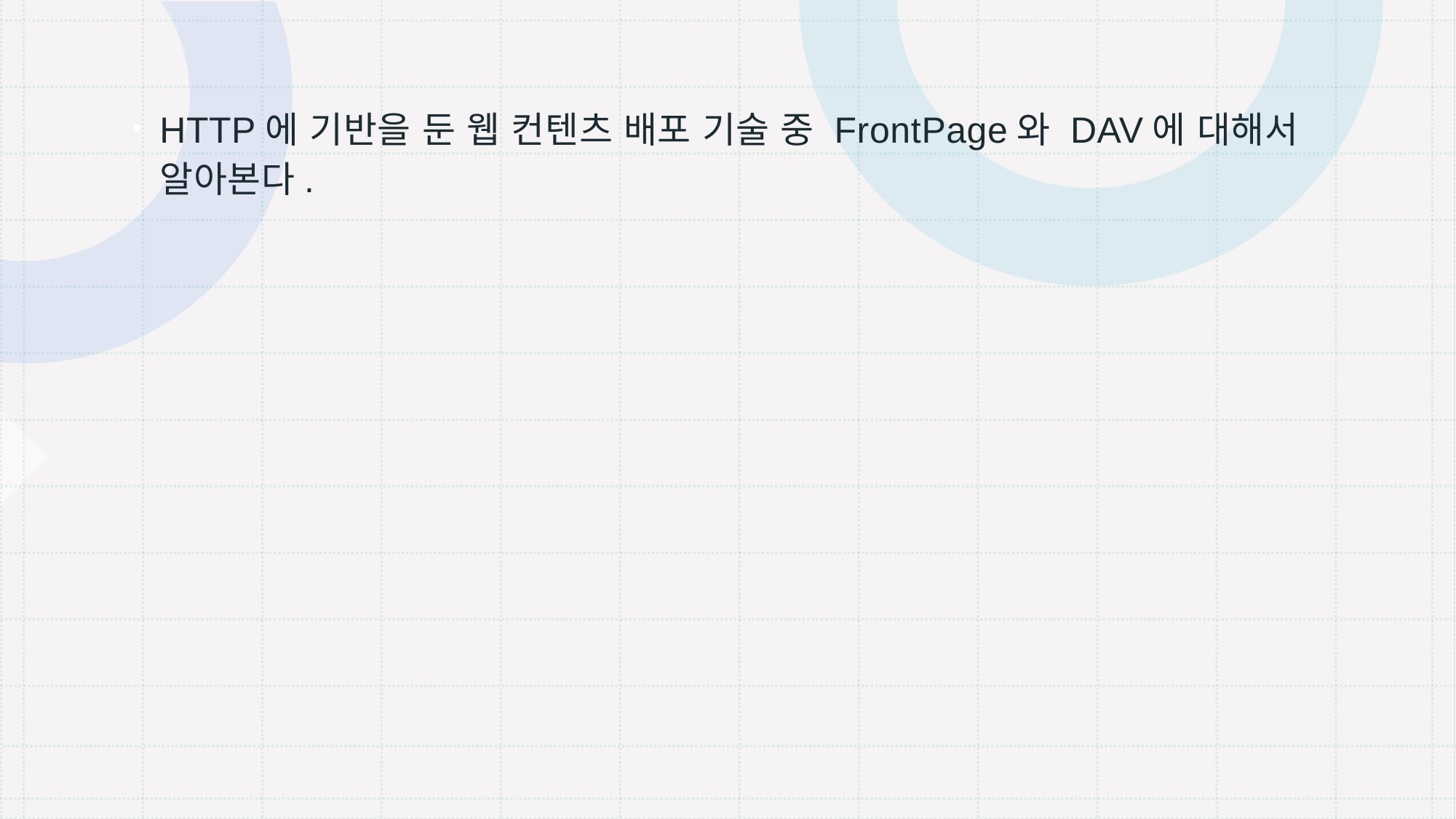

HTTP에 기반을 둔 웹 컨텐츠 배포 기술 중 FrontPage와 DAV에 대해서 알아본다.